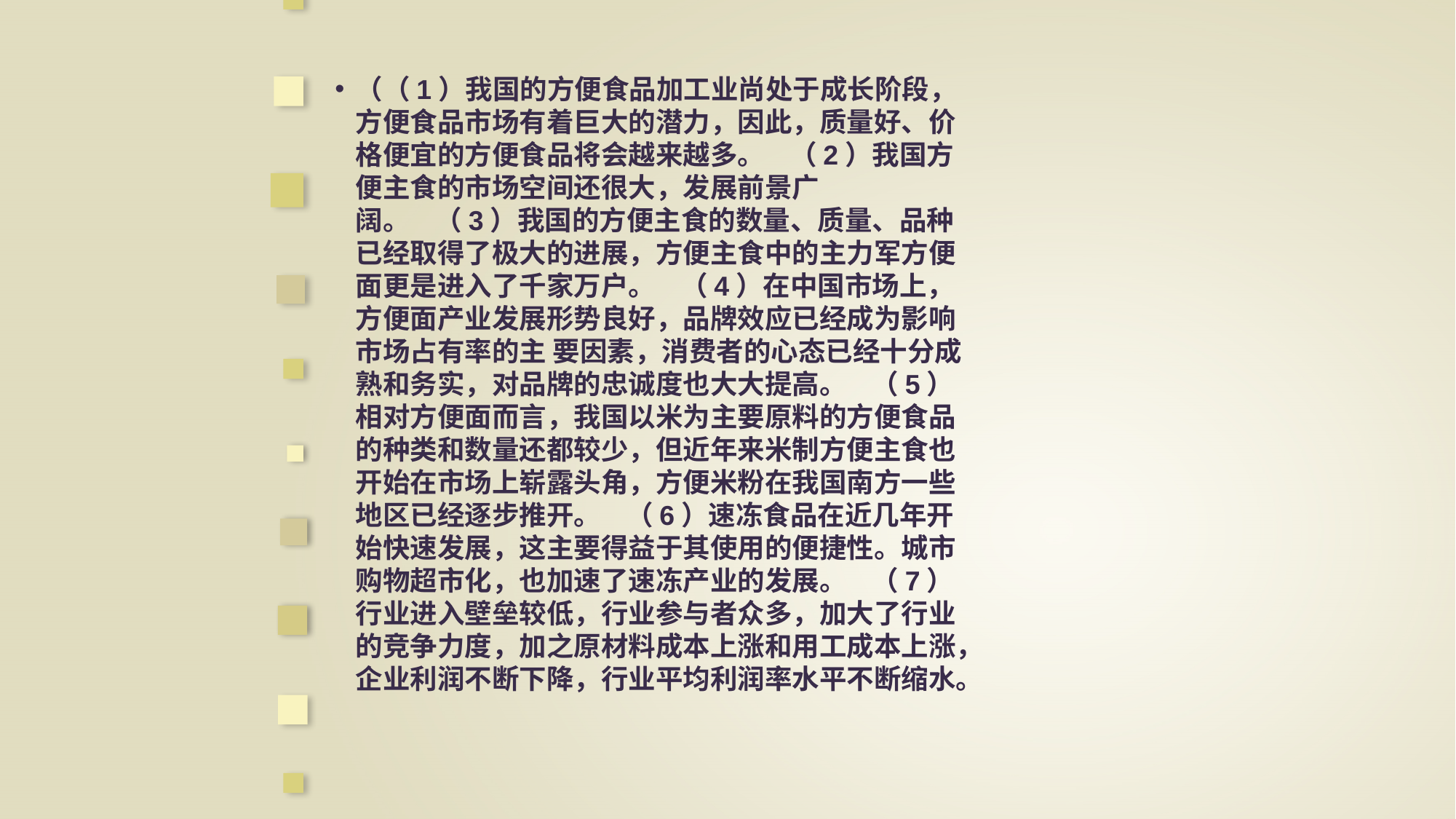

（（1）我国的方便食品加工业尚处于成长阶段，方便食品市场有着巨大的潜力，因此，质量好、价格便宜的方便食品将会越来越多。    （2）我国方便主食的市场空间还很大，发展前景广阔。    （3）我国的方便主食的数量、质量、品种已经取得了极大的进展，方便主食中的主力军方便面更是进入了千家万户。    （4）在中国市场上，方便面产业发展形势良好，品牌效应已经成为影响市场占有率的主 要因素，消费者的心态已经十分成熟和务实，对品牌的忠诚度也大大提高。    （5）相对方便面而言，我国以米为主要原料的方便食品的种类和数量还都较少，但近年来米制方便主食也开始在市场上崭露头角，方便米粉在我国南方一些地区已经逐步推开。    （6）速冻食品在近几年开始快速发展，这主要得益于其使用的便捷性。城市购物超市化，也加速了速冻产业的发展。    （7）行业进入壁垒较低，行业参与者众多，加大了行业的竞争力度，加之原材料成本上涨和用工成本上涨，企业利润不断下降，行业平均利润率水平不断缩水。